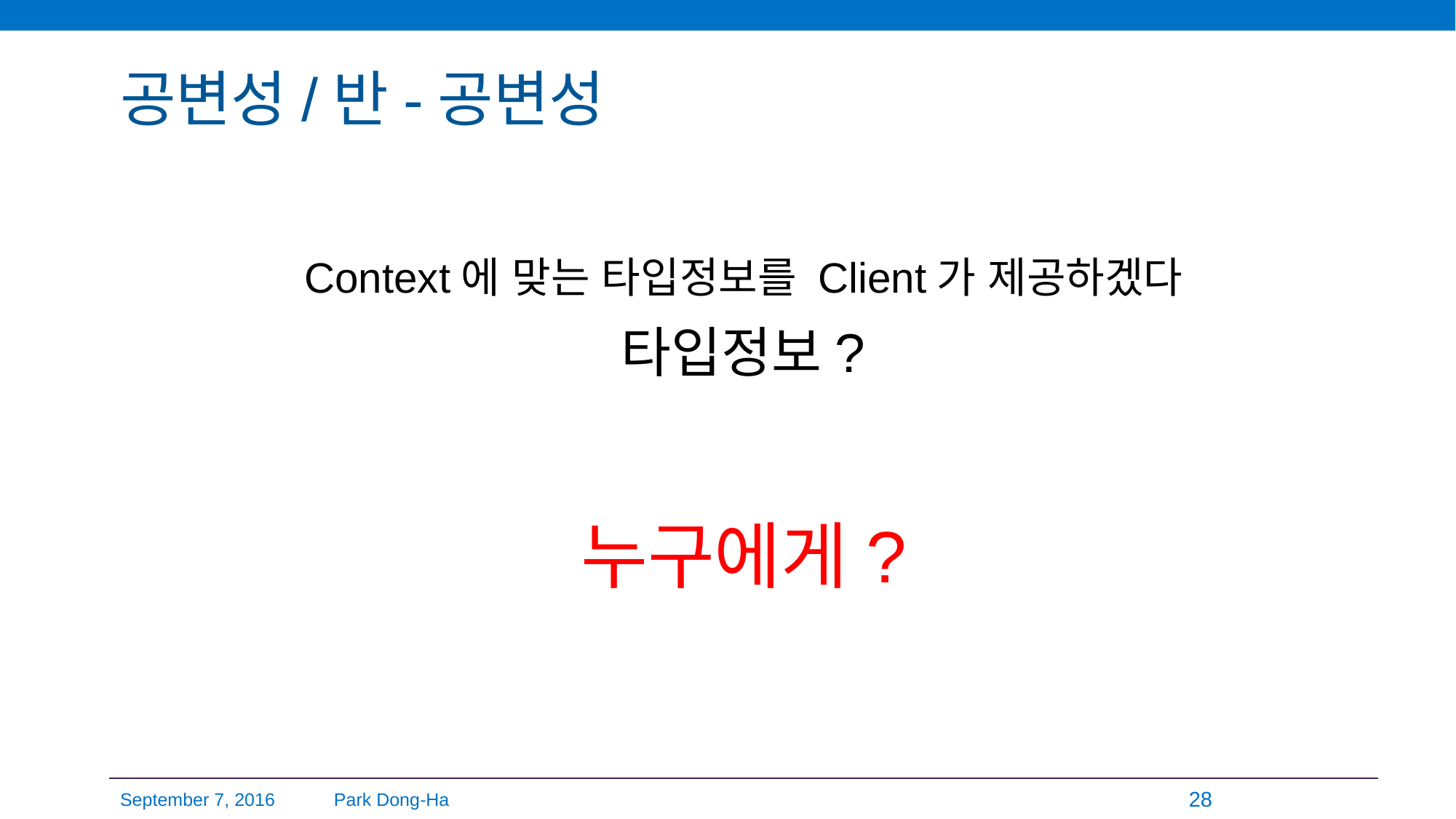

# 공변성/반-공변성
Context에 맞는 타입정보를 Client가 제공하겠다
타입정보?
누구에게?
Park Dong-Ha
28